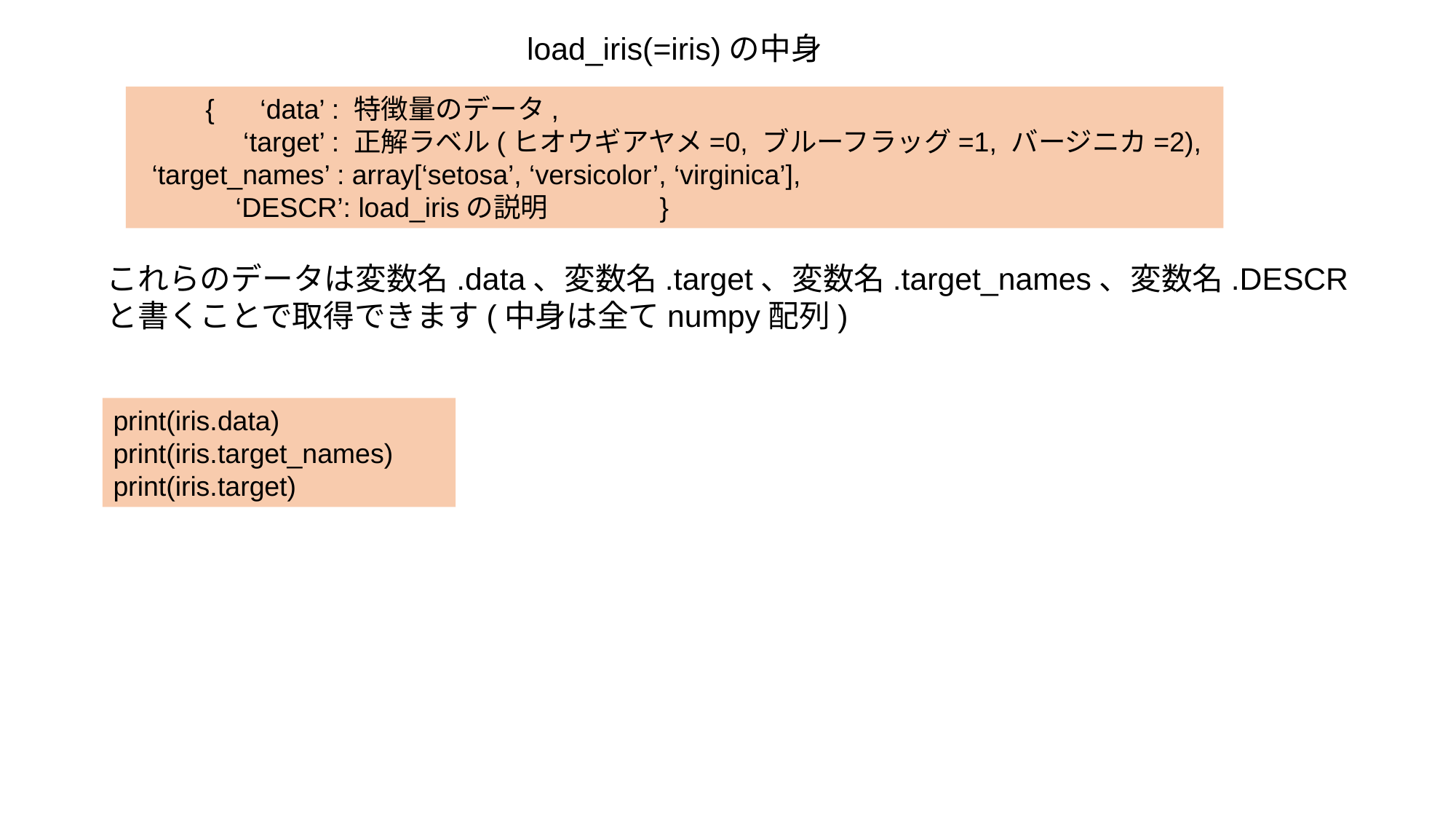

load_iris(=iris)の中身
         {      ‘data’ : 特徴量のデータ,
              ‘target’ : 正解ラベル(ヒオウギアヤメ=0, ブルーフラッグ=1, バージニカ=2),
  ‘target_names’ : array[‘setosa’, ‘versicolor’, ‘virginica’],
             ‘DESCR’: load_irisの説明                 }
これらのデータは変数名.data、変数名.target、変数名.target_names、変数名.DESCR
と書くことで取得できます(中身は全てnumpy配列)
print(iris.data)
print(iris.target_names)
print(iris.target)